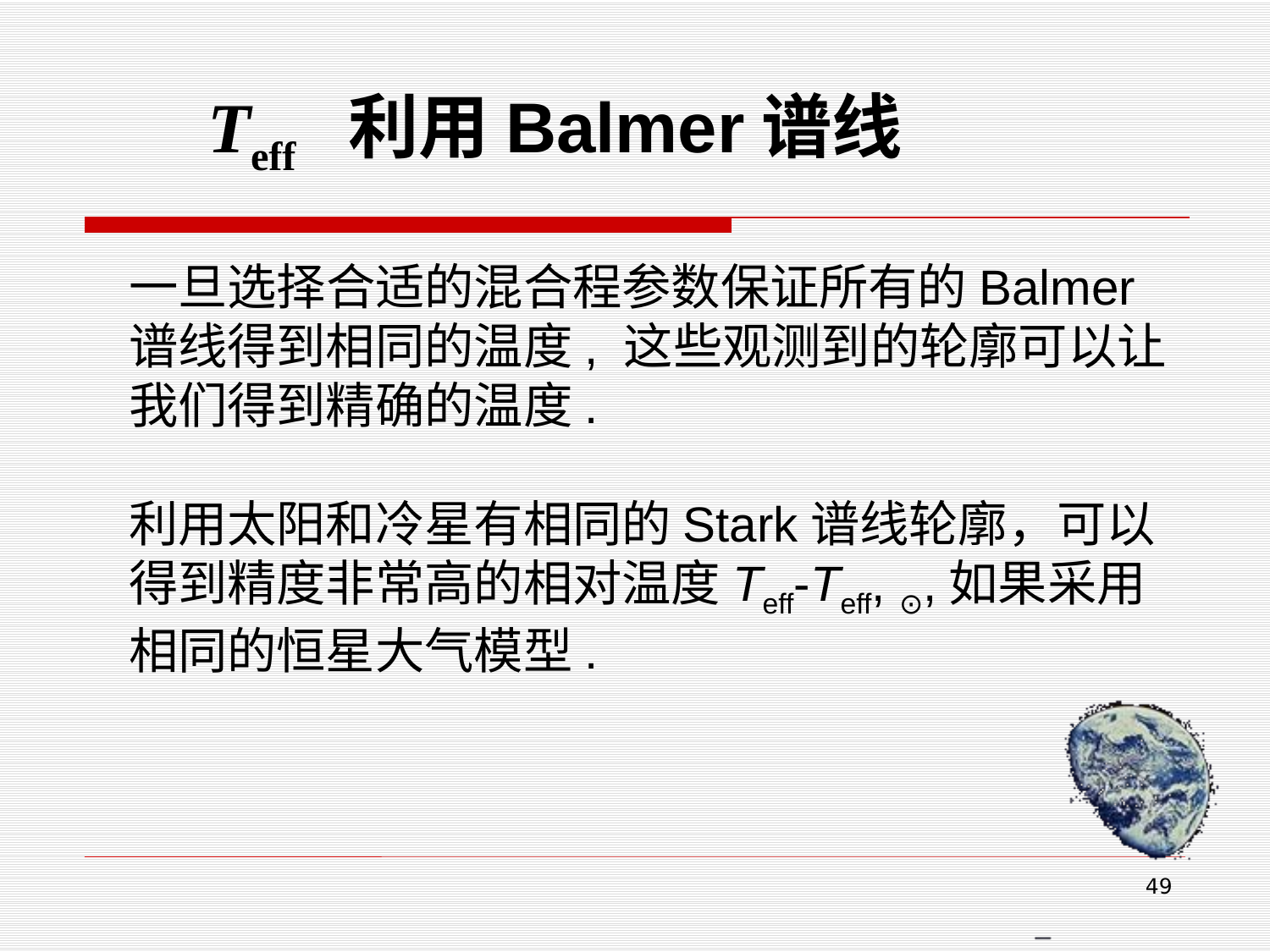

Teff  利用Balmer谱线

一旦选择合适的混合程参数保证所有的Balmer谱线得到相同的温度, 这些观测到的轮廓可以让我们得到精确的温度.

利用太阳和冷星有相同的Stark谱线轮廓，可以得到精度非常高的相对温度Teff-Teff, ⊙,如果采用相同的恒星大气模型.

49